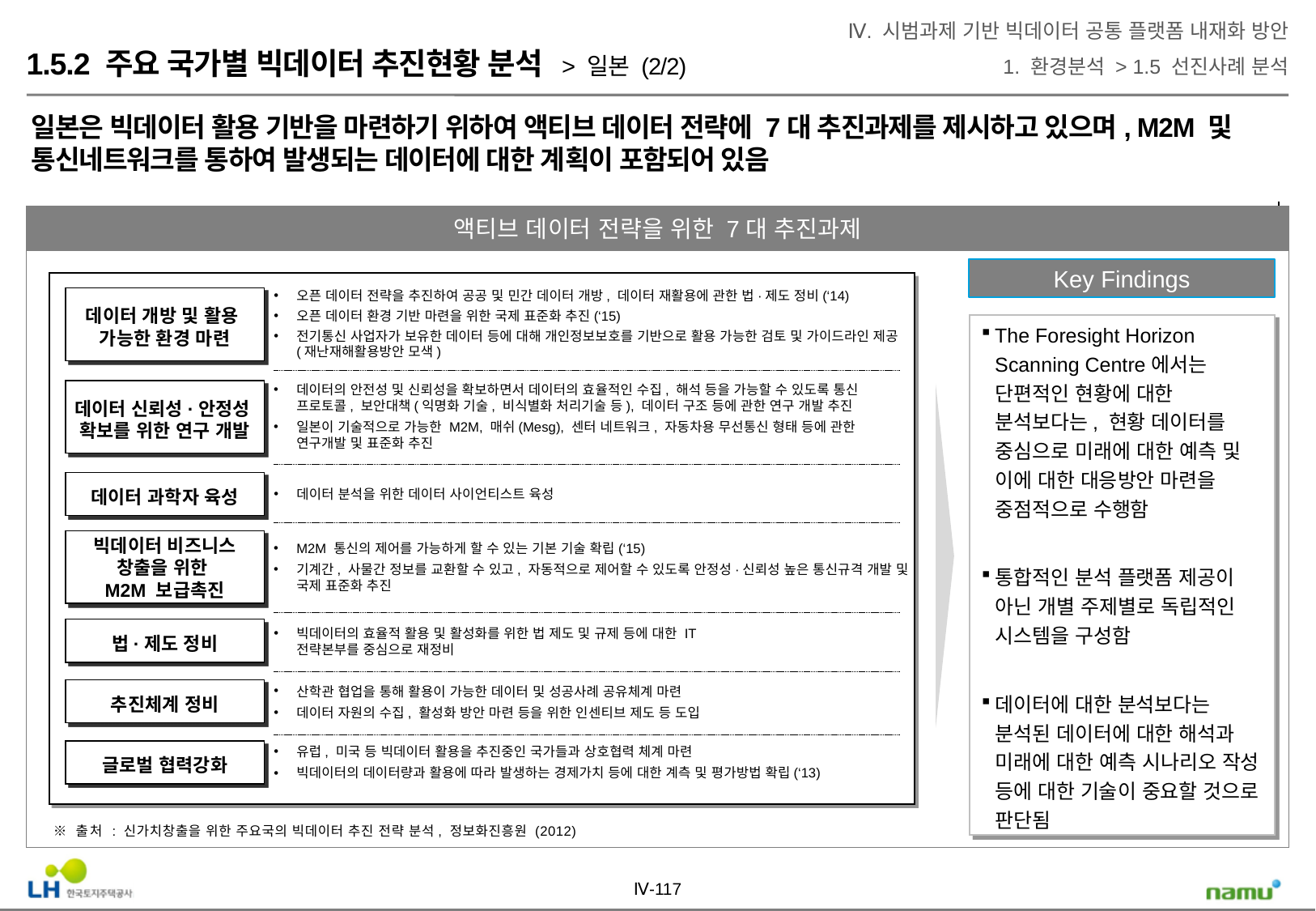

Ⅳ. 시범과제 기반 빅데이터 공통 플랫폼 내재화 방안
1. 환경분석 > 1.5 선진사례 분석
1.5.2 주요 국가별 빅데이터 추진현황 분석  > 일본 (2/2)
일본은 빅데이터 활용 기반을 마련하기 위하여 액티브 데이터 전략에 7대 추진과제를 제시하고 있으며, M2M 및 통신네트워크를 통하여 발생되는 데이터에 대한 계획이 포함되어 있음
액티브 데이터 전략을 위한 7대 추진과제

Key Findings

오픈 데이터 전략을 추진하여 공공 및 민간 데이터 개방, 데이터 재활용에 관한 법·제도 정비(‘14)
오픈 데이터 환경 기반 마련을 위한 국제 표준화 추진(‘15)
전기통신 사업자가 보유한 데이터 등에 대해 개인정보보호를 기반으로 활용 가능한 검토 및 가이드라인 제공(재난재해활용방안 모색)
데이터 개방 및 활용
가능한 환경 마련
The Foresight Horizon Scanning Centre에서는 단편적인 현황에 대한 분석보다는, 현황 데이터를 중심으로 미래에 대한 예측 및 이에 대한 대응방안 마련을 중점적으로 수행함

통합적인 분석 플랫폼 제공이 아닌 개별 주제별로 독립적인 시스템을 구성함

데이터에 대한 분석보다는 분석된 데이터에 대한 해석과 미래에 대한 예측 시나리오 작성 등에 대한 기술이 중요할 것으로 판단됨
데이터의 안전성 및 신뢰성을 확보하면서 데이터의 효율적인 수집, 해석 등을 가능할 수 있도록 통신 프로토콜, 보안대책(익명화 기술, 비식별화 처리기술 등), 데이터 구조 등에 관한 연구 개발 추진
일본이 기술적으로 가능한 M2M, 매쉬(Mesg), 센터 네트워크, 자동차용 무선통신 형태 등에 관한 연구개발 및 표준화 추진
데이터 신뢰성·안정성
확보를 위한 연구 개발
데이터 과학자 육성
데이터 분석을 위한 데이터 사이언티스트 육성
빅데이터 비즈니스
창출을 위한
M2M 보급촉진
M2M 통신의 제어를 가능하게 할 수 있는 기본 기술 확립(‘15)
기계간, 사물간 정보를 교환할 수 있고, 자동적으로 제어할 수 있도록 안정성·신뢰성 높은 통신규격 개발 및 국제 표준화 추진

빅데이터의 효율적 활용 및 활성화를 위한 법 제도 및 규제 등에 대한 IT전략본부를 중심으로 재정비
법·제도 정비
산학관 협업을 통해 활용이 가능한 데이터 및 성공사례 공유체계 마련
데이터 자원의 수집, 활성화 방안 마련 등을 위한 인센티브 제도 등 도입
추진체계 정비
유럽, 미국 등 빅데이터 활용을 추진중인 국가들과 상호협력 체계 마련
빅데이터의 데이터량과 활용에 따라 발생하는 경제가치 등에 대한 계측 및 평가방법 확립(‘13)
글로벌 협력강화
※ 출처 : 신가치창출을 위한 주요국의 빅데이터 추진 전략 분석, 정보화진흥원 (2012)